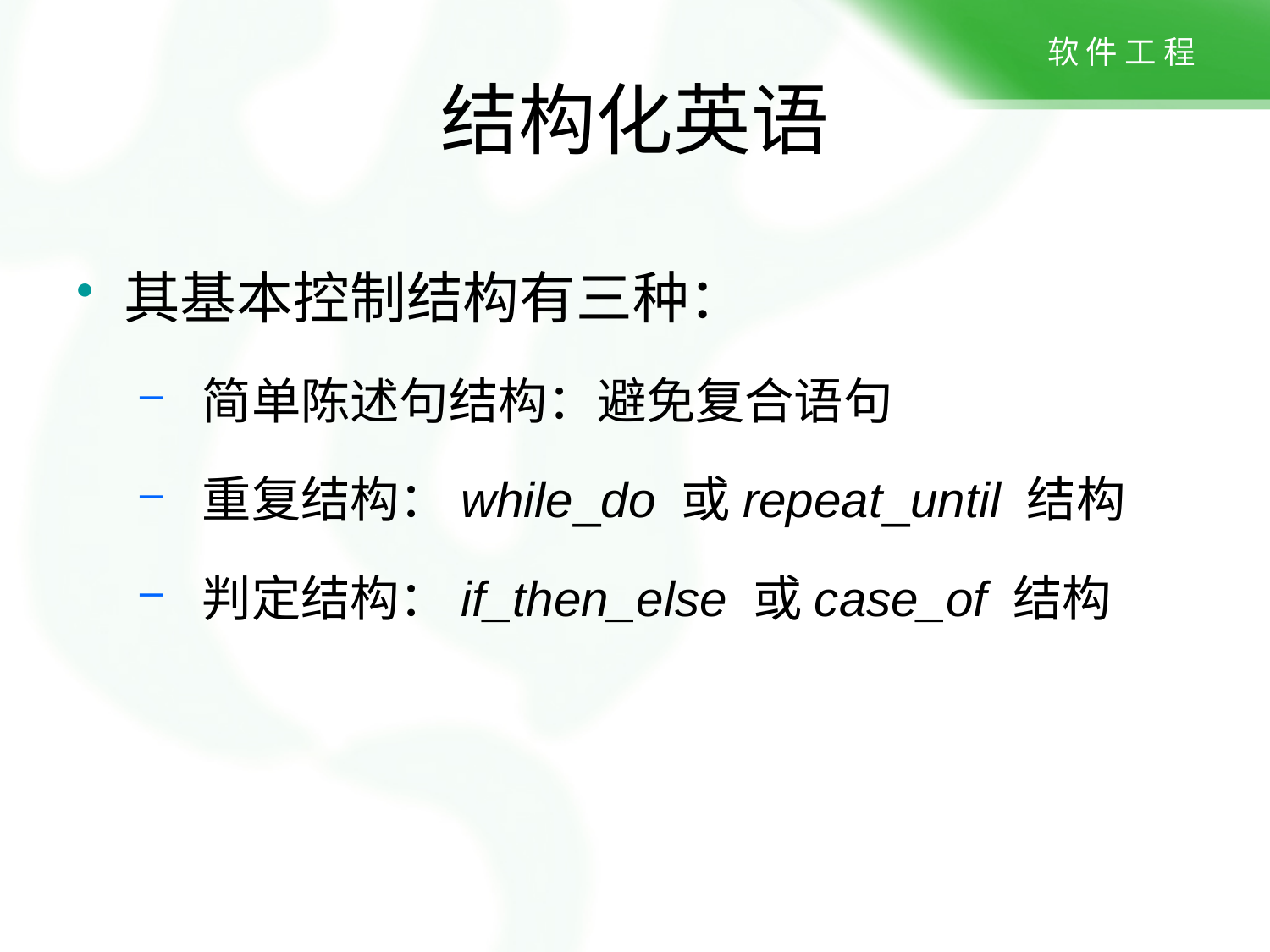

# 结构化英语
其基本控制结构有三种：
 简单陈述句结构：避免复合语句
 重复结构：while_do 或repeat_until 结构
 判定结构：if_then_else 或case_of 结构